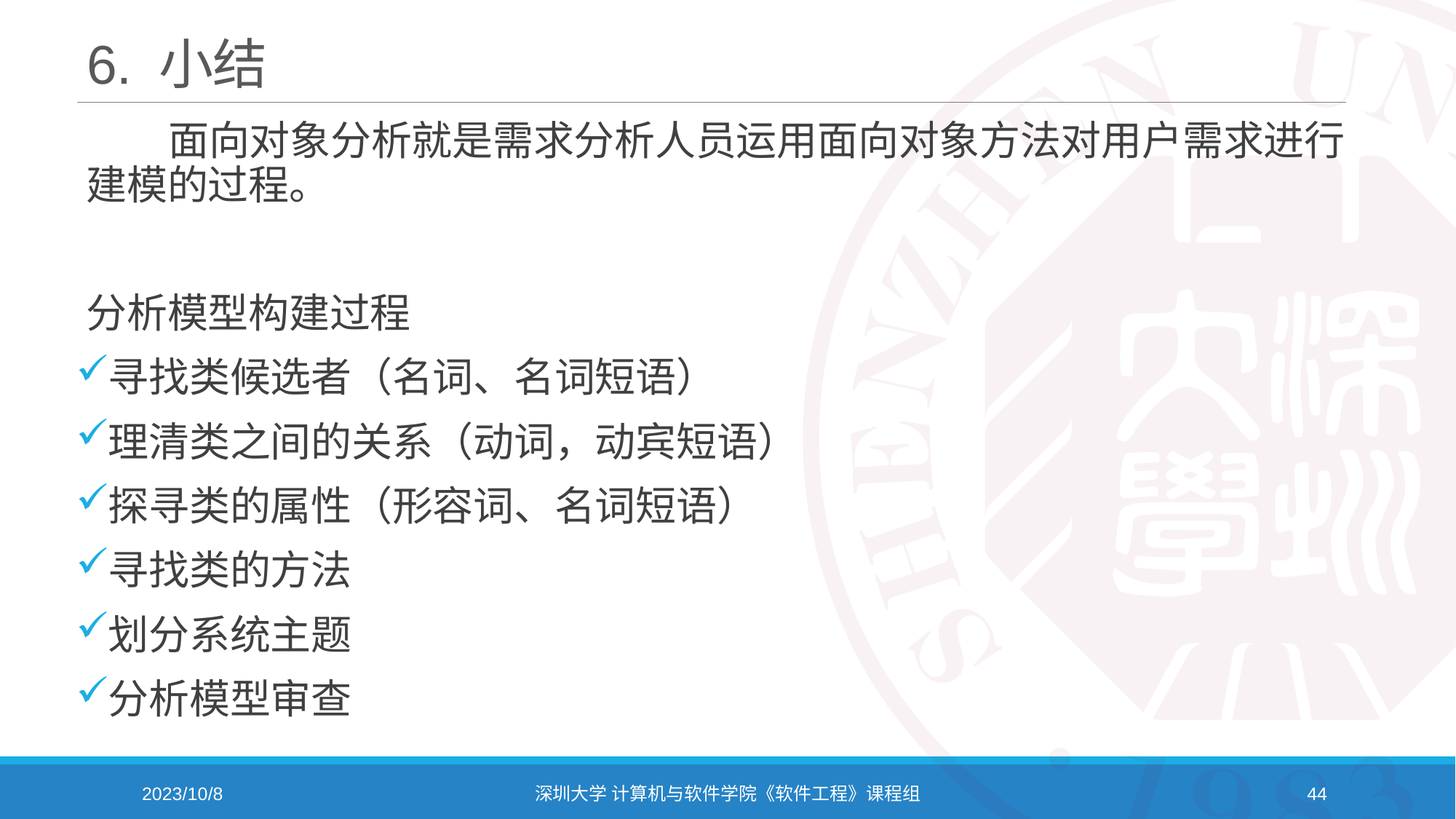

# 6. 小结
        面向对象分析就是需求分析人员运用面向对象方法对用户需求进行建模的过程。

分析模型构建过程
寻找类候选者（名词、名词短语）
理清类之间的关系（动词，动宾短语）
探寻类的属性（形容词、名词短语）
寻找类的方法
划分系统主题
分析模型审查
2023/10/8
深圳大学 计算机与软件学院《软件工程》课程组
44